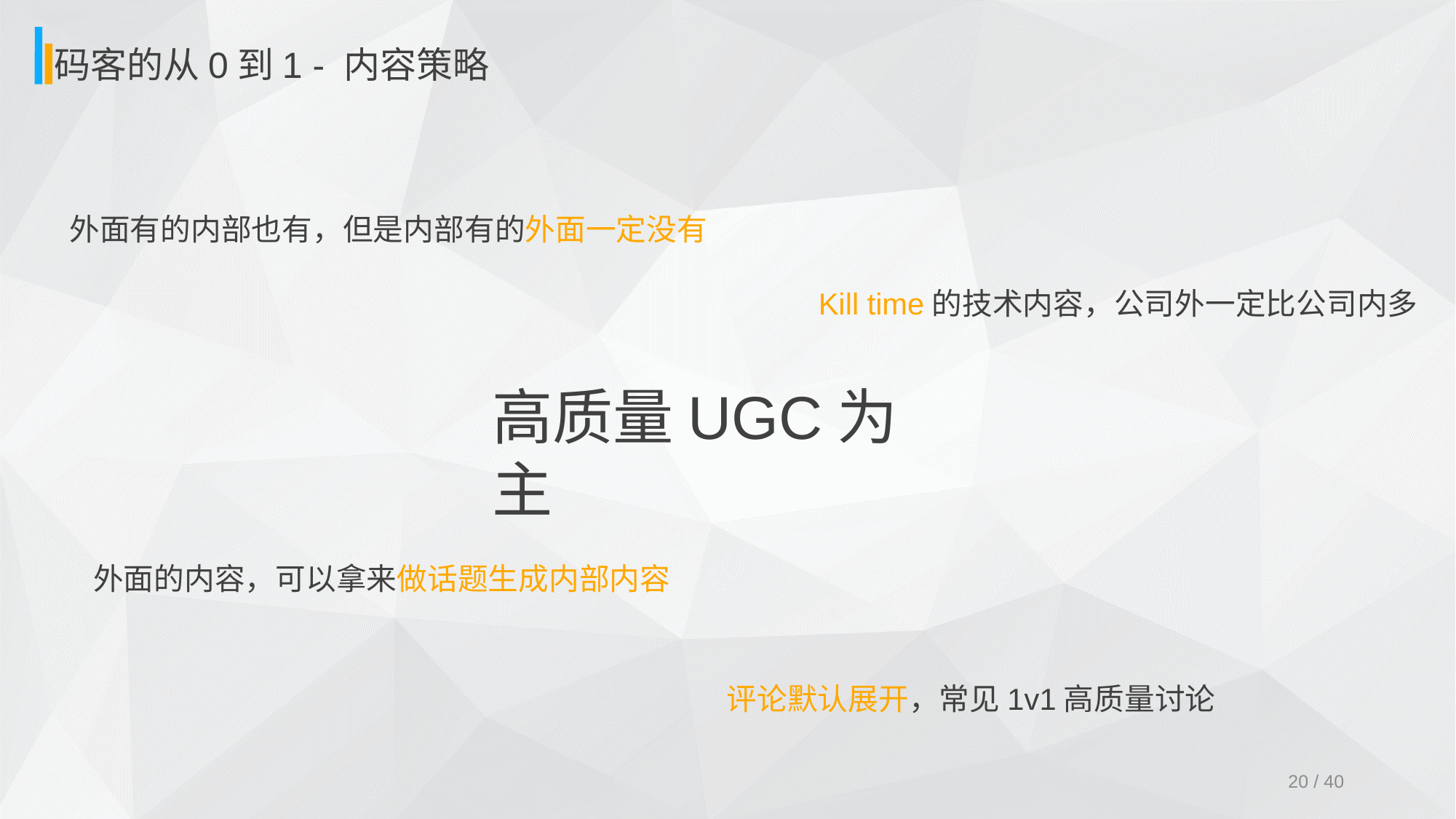

码客的从0到1 - 内容策略

外面有的内部也有，但是内部有的外面一定没有
Kill time的技术内容，公司外一定比公司内多
高质量UGC为主
外面的内容，可以拿来做话题生成内部内容
评论默认展开，常见1v1高质量讨论
20 / 40